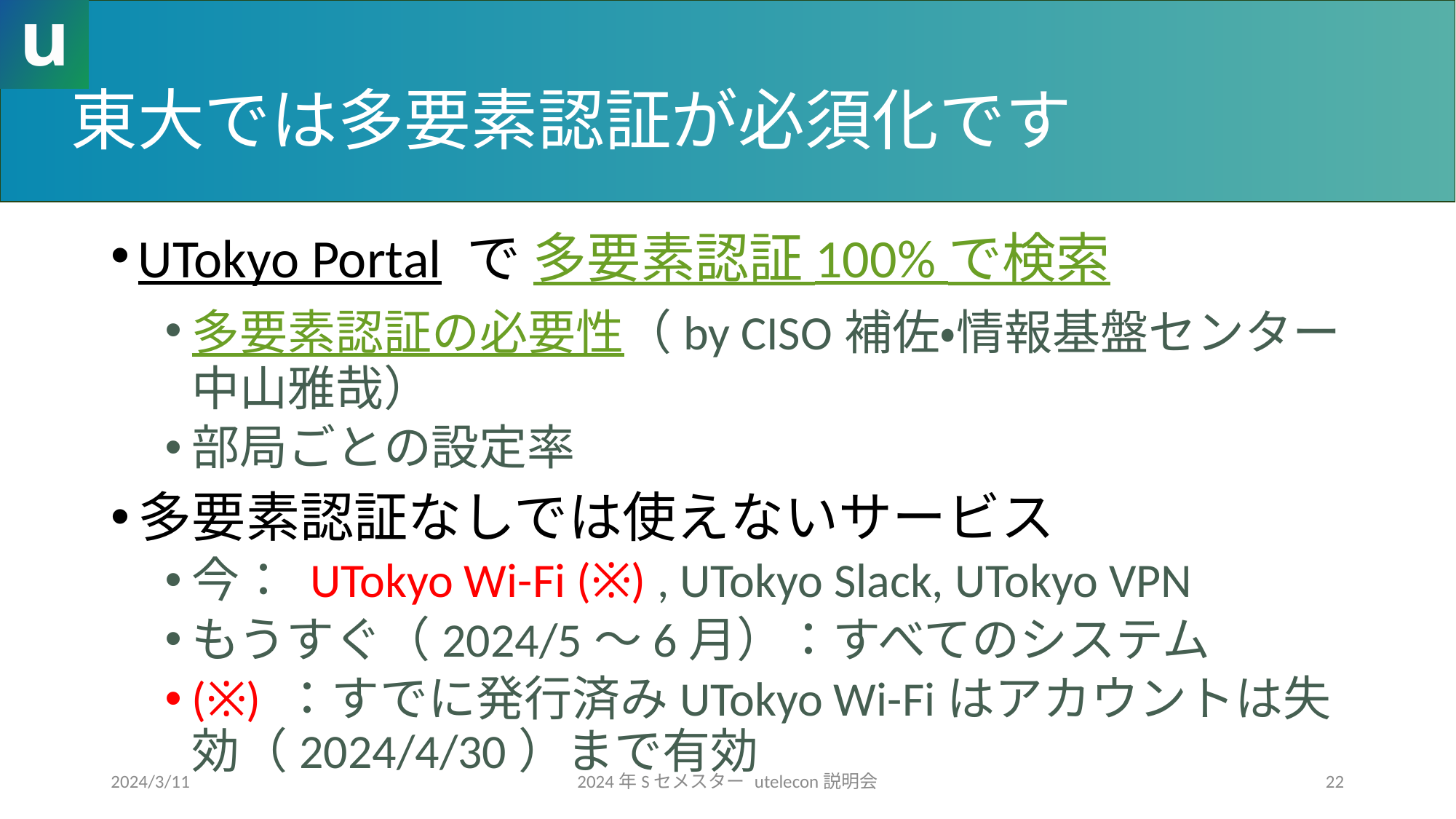

# 東大では多要素認証が必須化です
UTokyo Portal で 多要素認証 100% で検索
多要素認証の必要性（by CISO補佐・情報基盤センター 中山雅哉）
部局ごとの設定率
多要素認証なしでは使えないサービス
今： UTokyo Wi-Fi (※) , UTokyo Slack, UTokyo VPN
もうすぐ（2024/5～6月）：すべてのシステム
(※) ：すでに発行済みUTokyo Wi-Fiはアカウントは失効（2024/4/30）まで有効
2024/3/11
2024年Sセメスター utelecon説明会
22